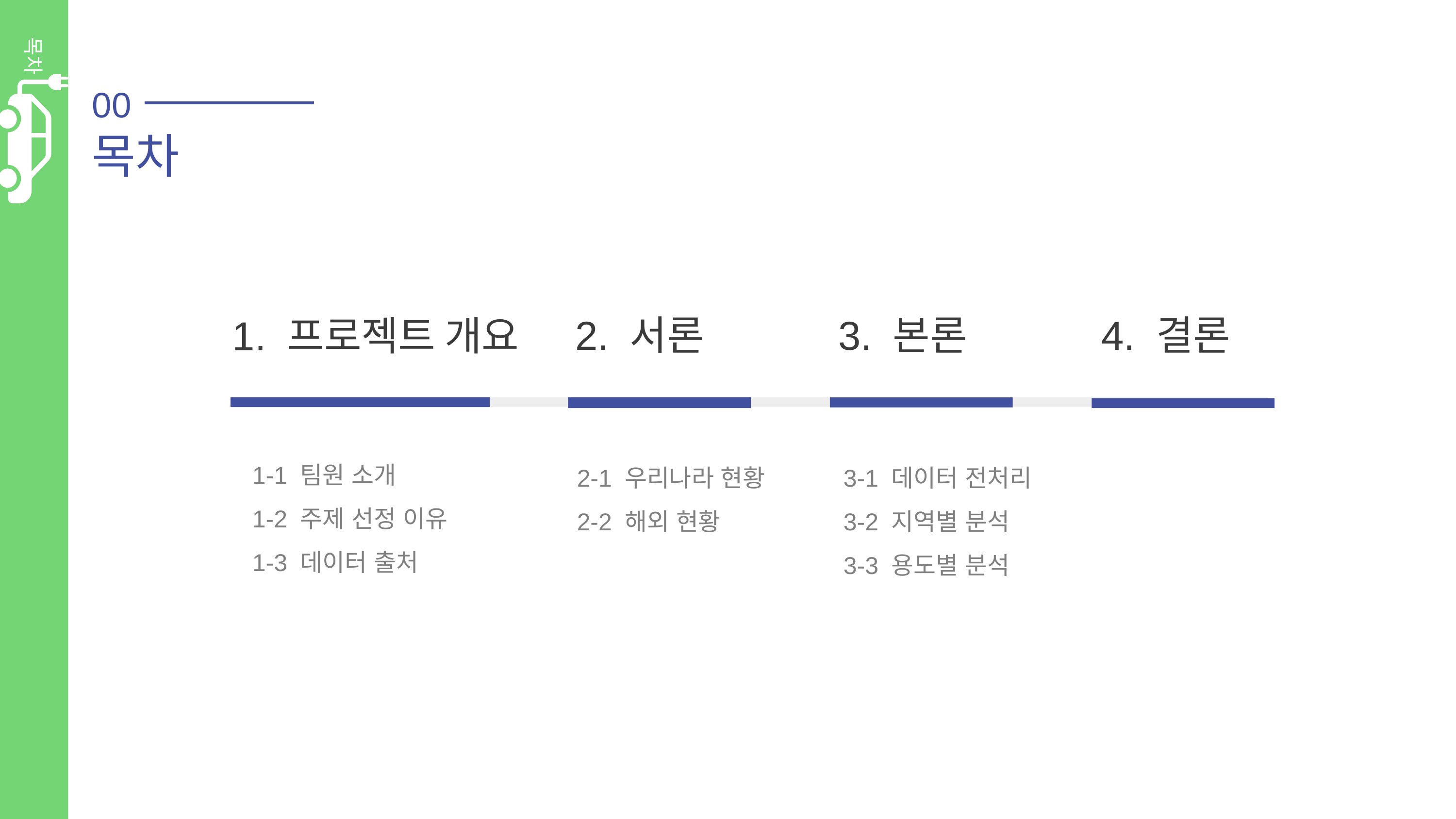

목차
00

목차
2. 서론
3. 본론
4. 결론
1. 프로젝트 개요

1-1 팀원 소개
1-2 주제 선정 이유
1-3 데이터 출처
2-1 우리나라 현황
2-2 해외 현황
3-1 데이터 전처리
3-2 지역별 분석
3-3 용도별 분석